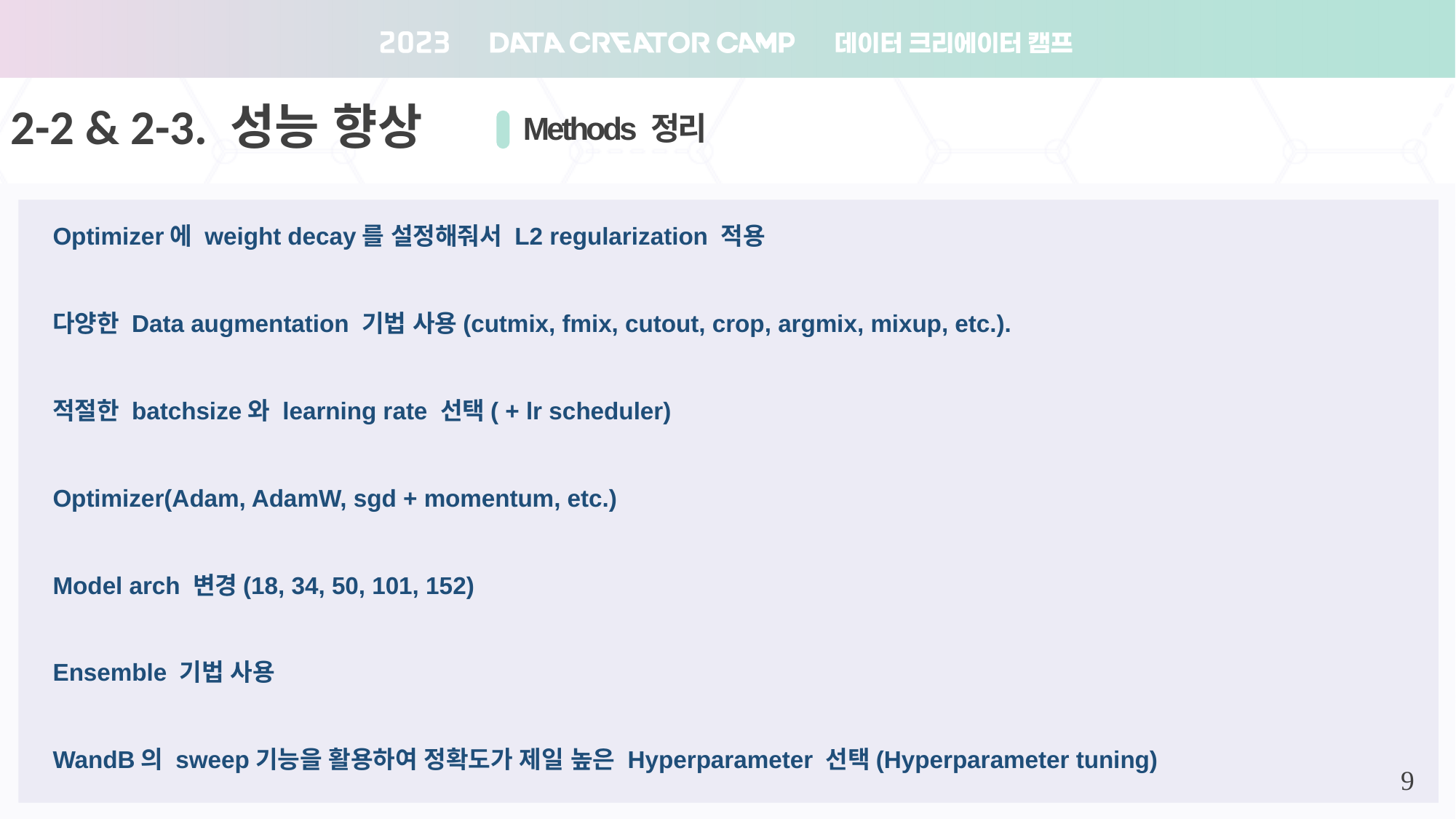

2-2 & 2-3. 성능 향상
Methods 정리

Optimizer에 weight decay를 설정해줘서 L2 regularization 적용

다양한 Data augmentation 기법 사용(cutmix, fmix, cutout, crop, argmix, mixup, etc.).

적절한 batchsize와 learning rate 선택( + lr scheduler)

Optimizer(Adam, AdamW, sgd + momentum, etc.)

Model arch 변경(18, 34, 50, 101, 152)

Ensemble 기법 사용

WandB의 sweep기능을 활용하여 정확도가 제일 높은 Hyperparameter 선택(Hyperparameter tuning)

9